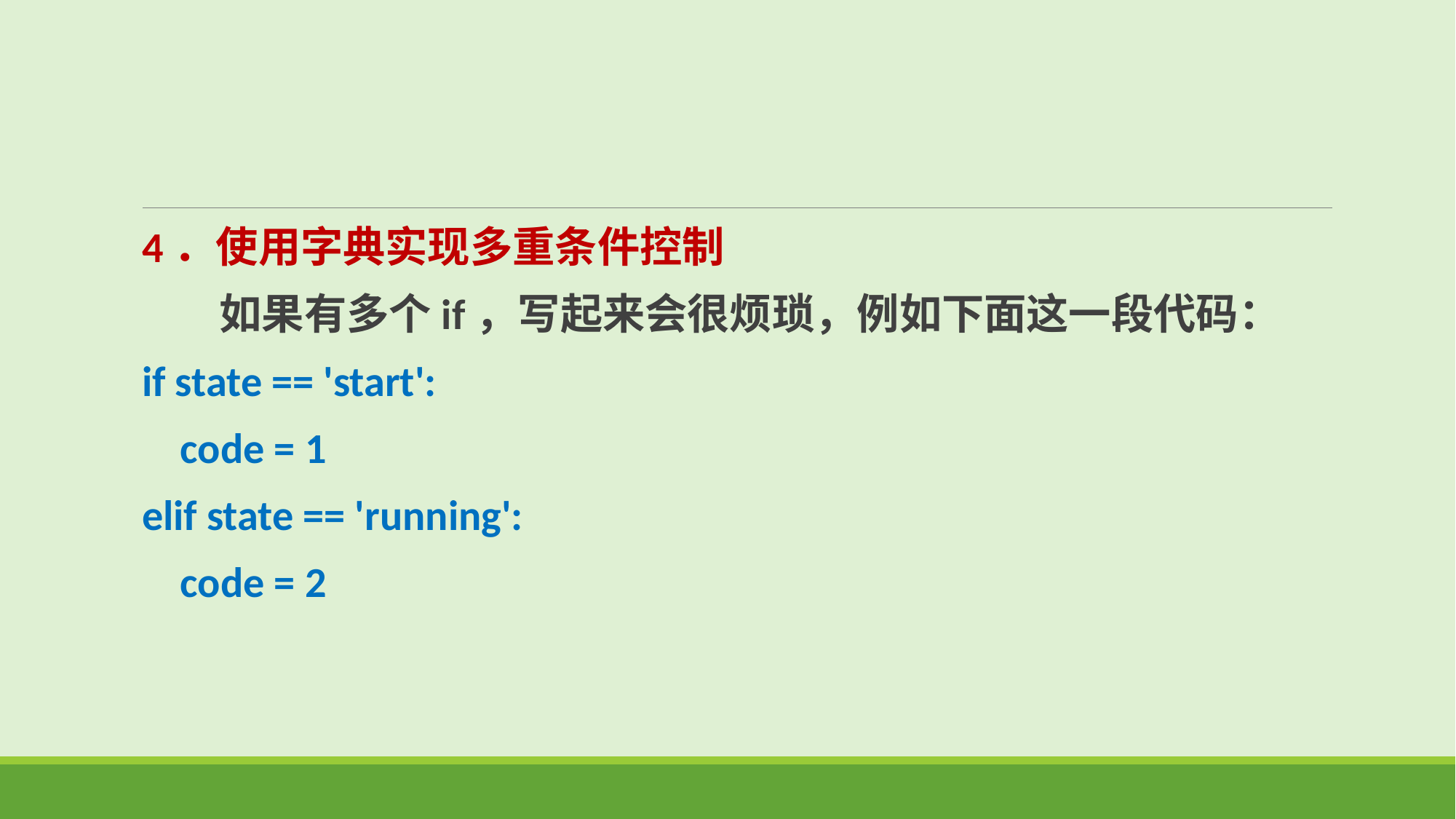

4．使用字典实现多重条件控制
       如果有多个if，写起来会很烦琐，例如下面这一段代码：
if state == 'start':
    code = 1
elif state == 'running':
    code = 2